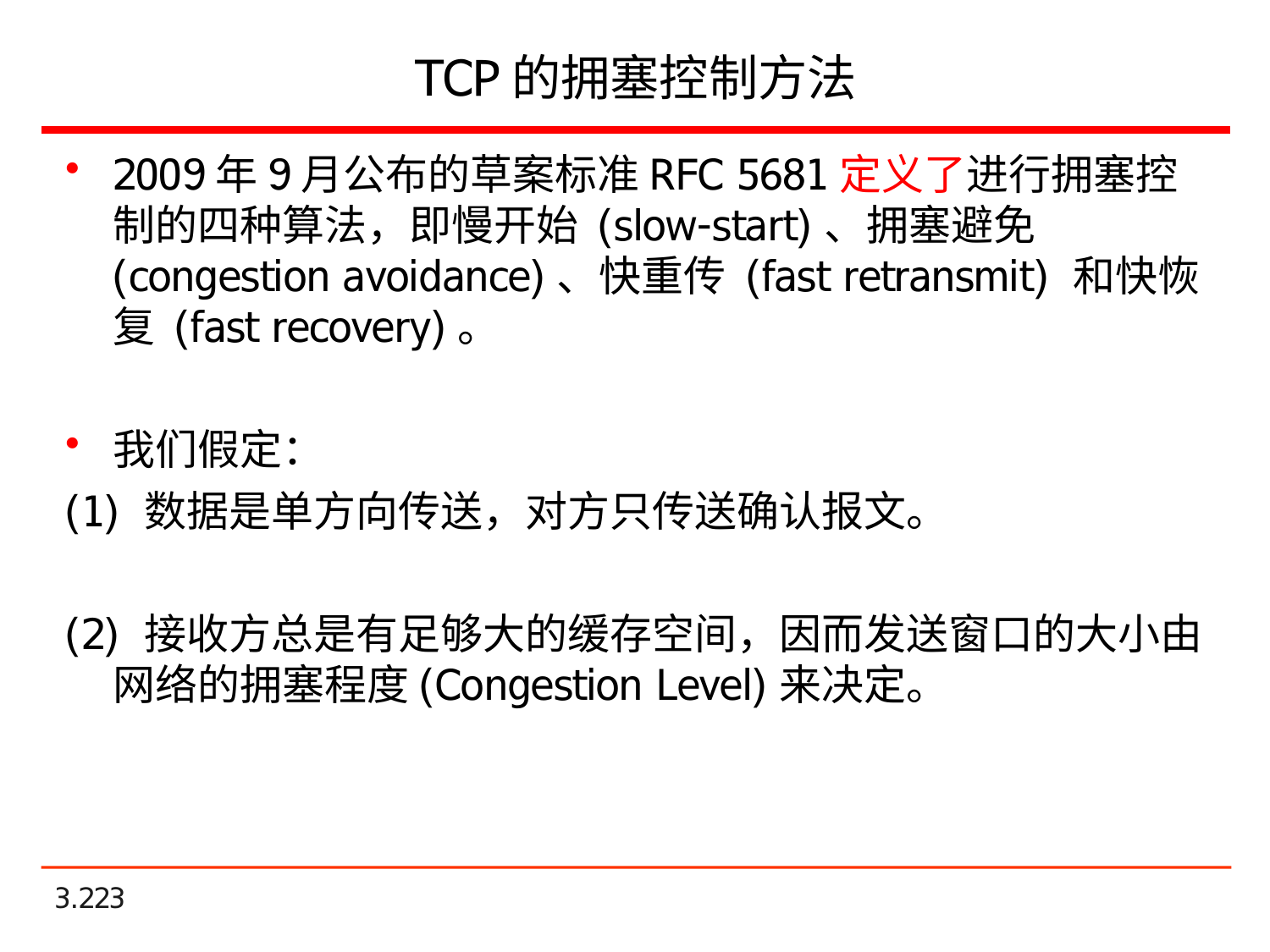

# TCP的拥塞控制方法
2009年9月公布的草案标准RFC 5681定义了进行拥塞控制的四种算法，即慢开始 (slow-start)、拥塞避免 (congestion avoidance)、快重传 (fast retransmit) 和快恢复 (fast recovery)。

我们假定：
(1) 数据是单方向传送，对方只传送确认报文。

(2) 接收方总是有足够大的缓存空间，因而发送窗口的大小由网络的拥塞程度(Congestion Level)来决定。